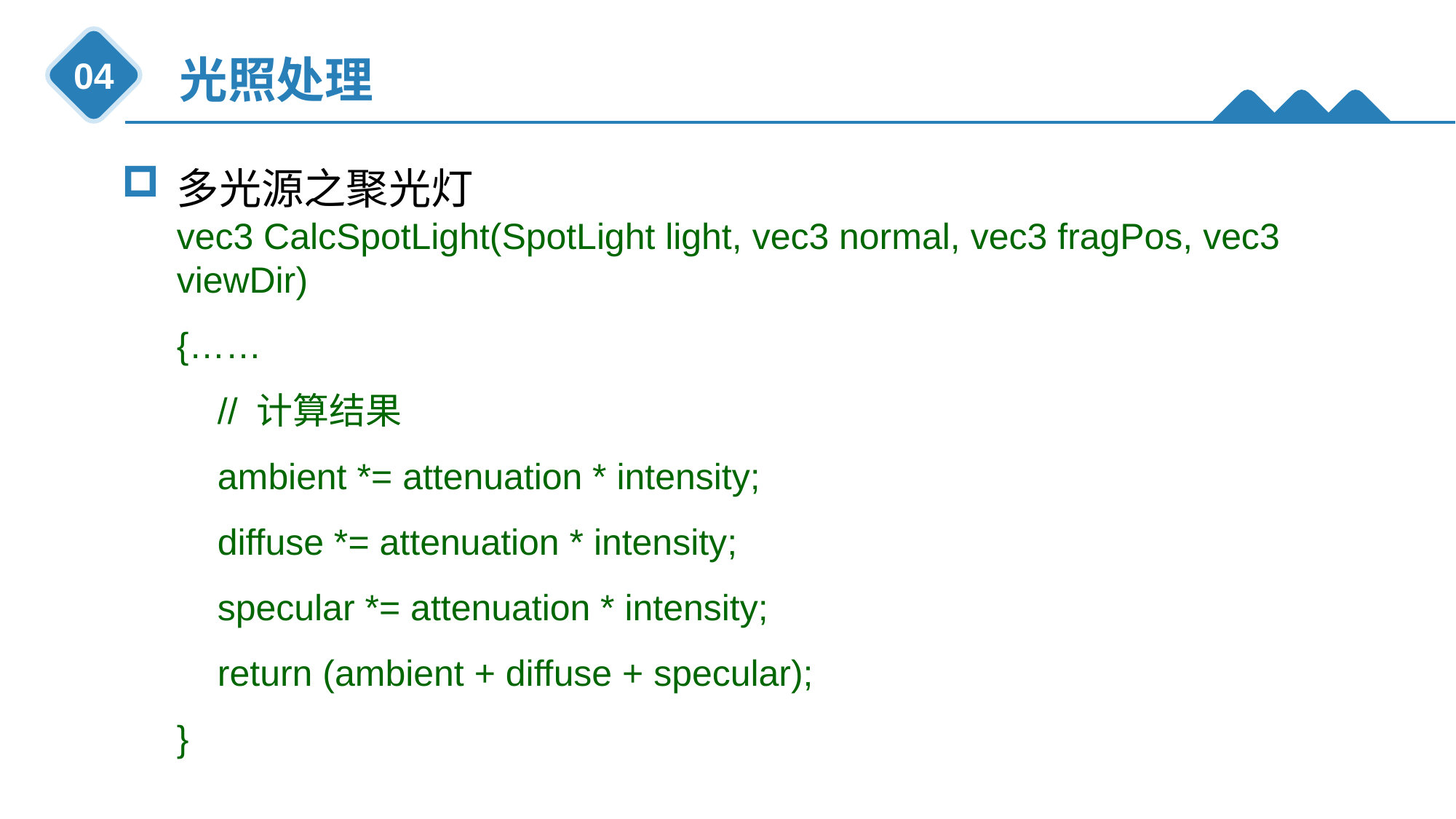

光照处理
04

多光源之聚光灯
vec3 CalcSpotLight(SpotLight light, vec3 normal, vec3 fragPos, vec3 viewDir)
{……
    // 计算结果
    ambient *= attenuation * intensity;
    diffuse *= attenuation * intensity;
    specular *= attenuation * intensity;
    return (ambient + diffuse + specular);
}